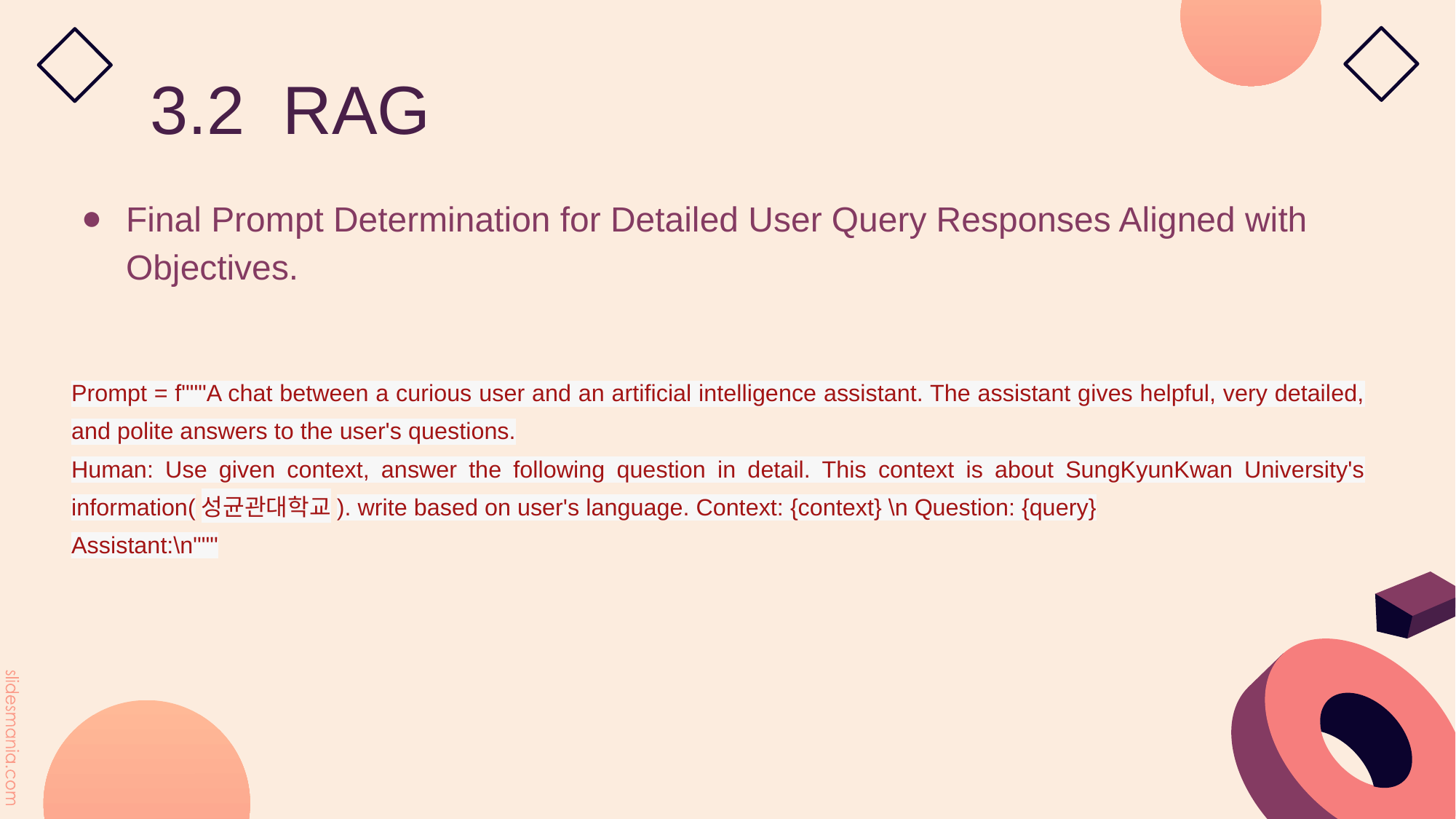

# 3.2  RAG
Final Prompt Determination for Detailed User Query Responses Aligned with Objectives.

Prompt = f"""A chat between a curious user and an artificial intelligence assistant. The assistant gives helpful, very detailed, and polite answers to the user's questions.
Human: Use given context, answer the following question in detail. This context is about SungKyunKwan University's information(성균관대학교). write based on user's language. Context: {context} \n Question: {query}
Assistant:\n"""